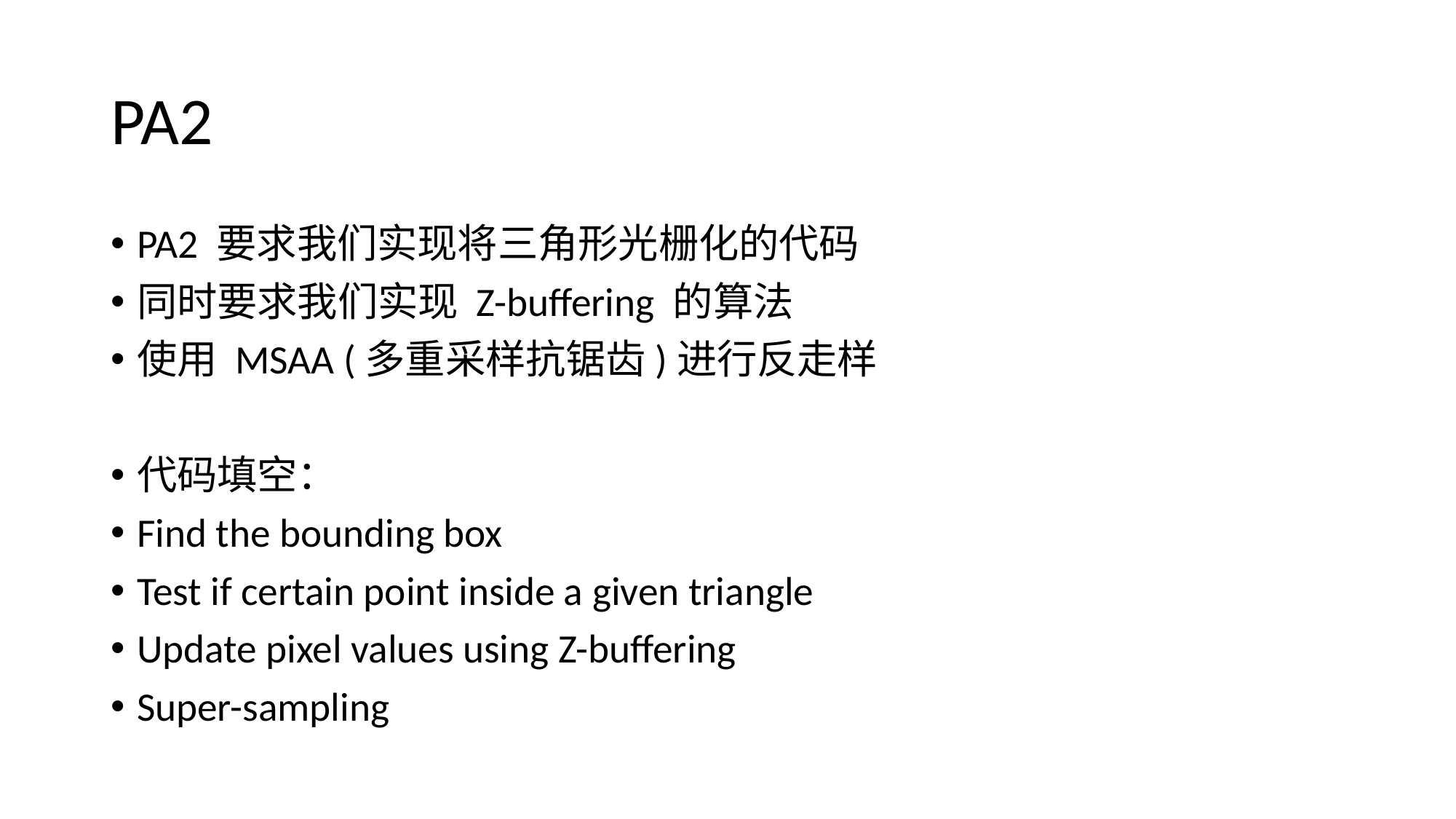

# PA2
PA2 要求我们实现将三角形光栅化的代码
同时要求我们实现 Z-buffering 的算法
使用 MSAA (多重采样抗锯齿)进行反走样

代码填空：
Find the bounding box
Test if certain point inside a given triangle
Update pixel values using Z-buffering
Super-sampling